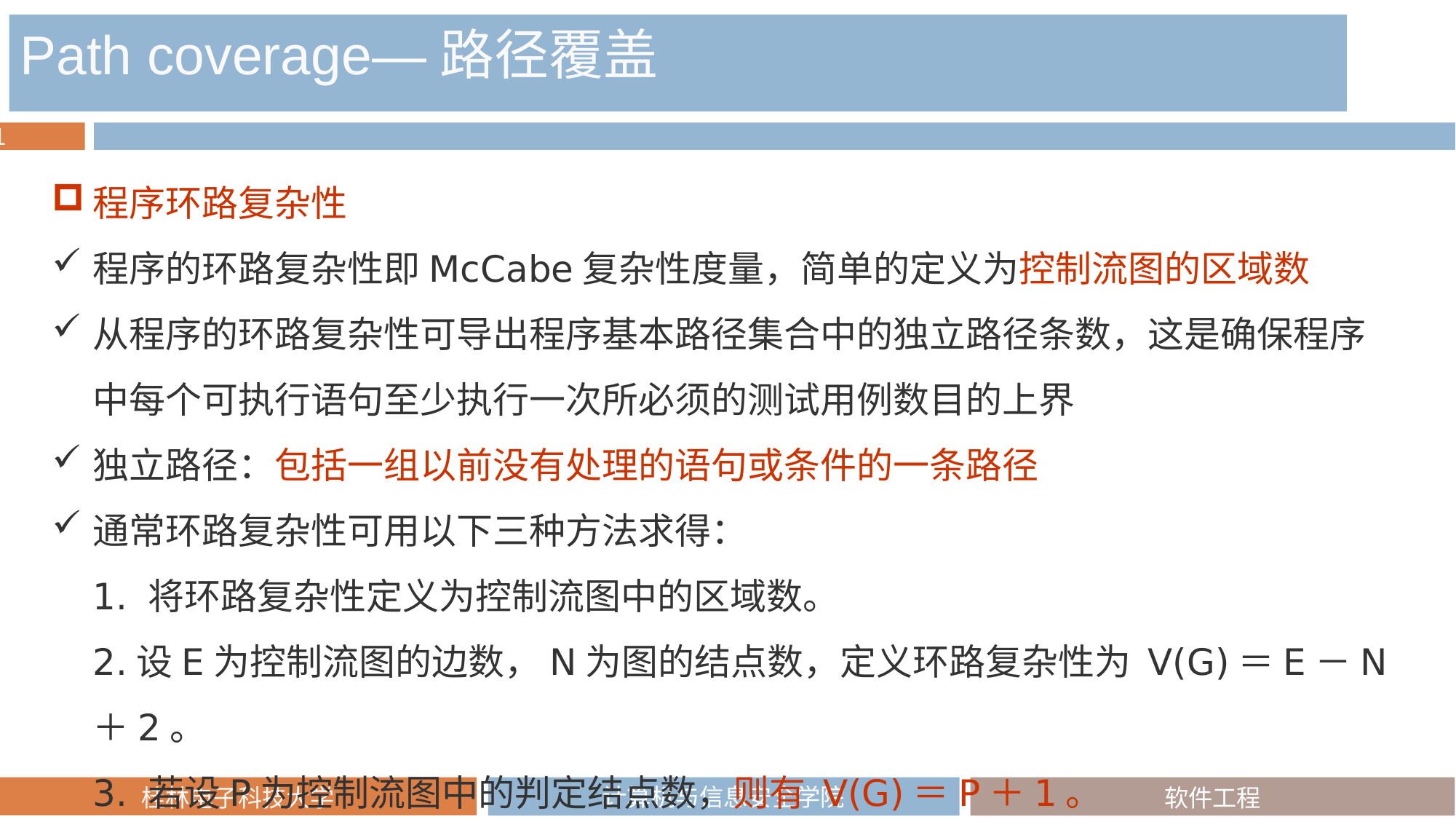

Path coverage—路径覆盖
程序环路复杂性
程序的环路复杂性即McCabe复杂性度量，简单的定义为控制流图的区域数
从程序的环路复杂性可导出程序基本路径集合中的独立路径条数，这是确保程序中每个可执行语句至少执行一次所必须的测试用例数目的上界
独立路径：包括一组以前没有处理的语句或条件的一条路径
通常环路复杂性可用以下三种方法求得：
1. 将环路复杂性定义为控制流图中的区域数。
2.设E为控制流图的边数，N为图的结点数，定义环路复杂性为 V(G)＝E－N＋2。
3. 若设P为控制流图中的判定结点数，则有 V(G)＝P＋1。